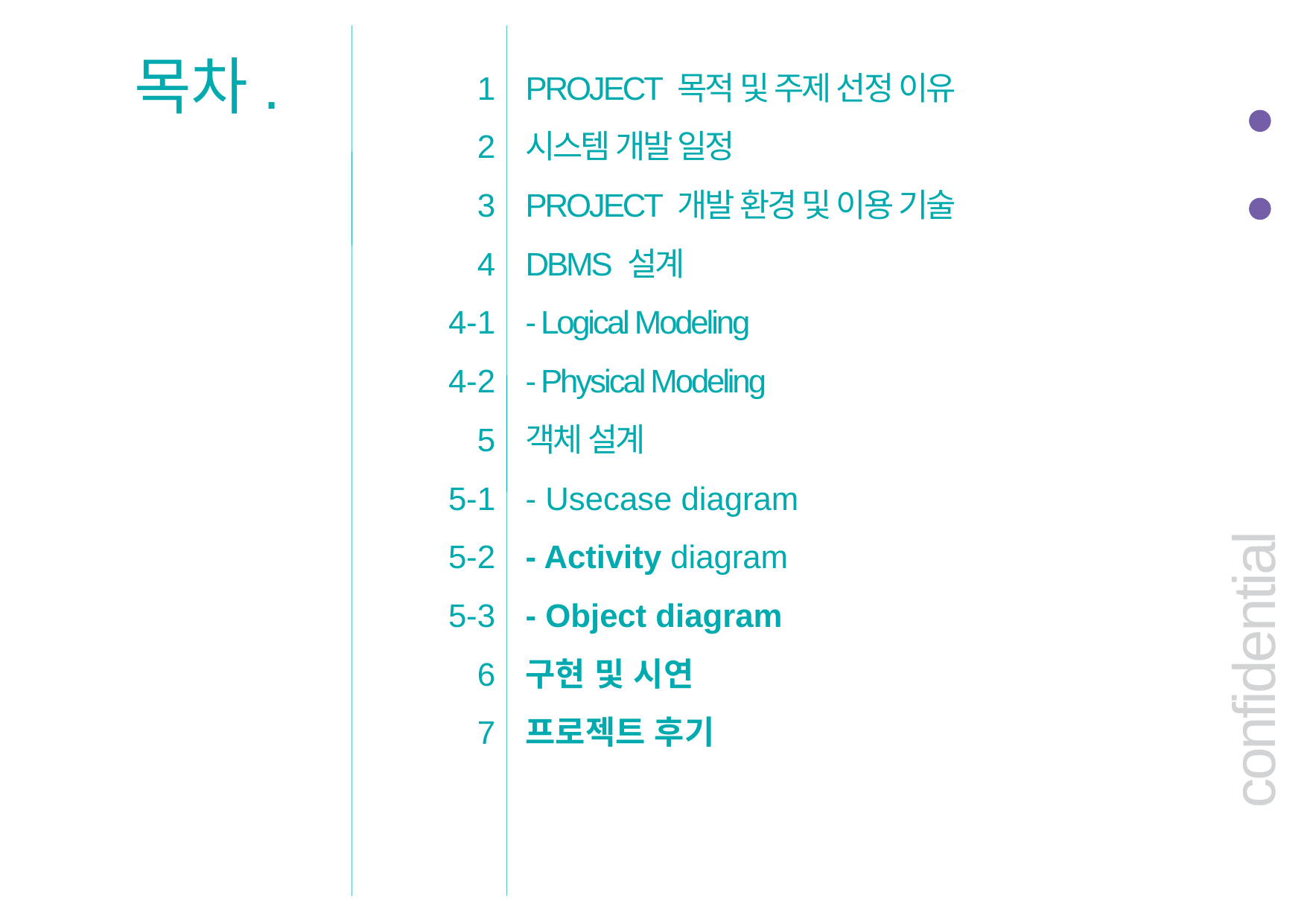

1
2
3
4
4-1
4-2
5
5-1
5-2
5-3
6
7
PROJECT 목적 및 주제 선정 이유
시스템 개발 일정
PROJECT 개발 환경 및 이용 기술
DBMS 설계
- Logical Modeling
- Physical Modeling
객체 설계
- Usecase diagram
- Activity diagram
- Object diagram
구현 및 시연
프로젝트 후기
목차.
confidential